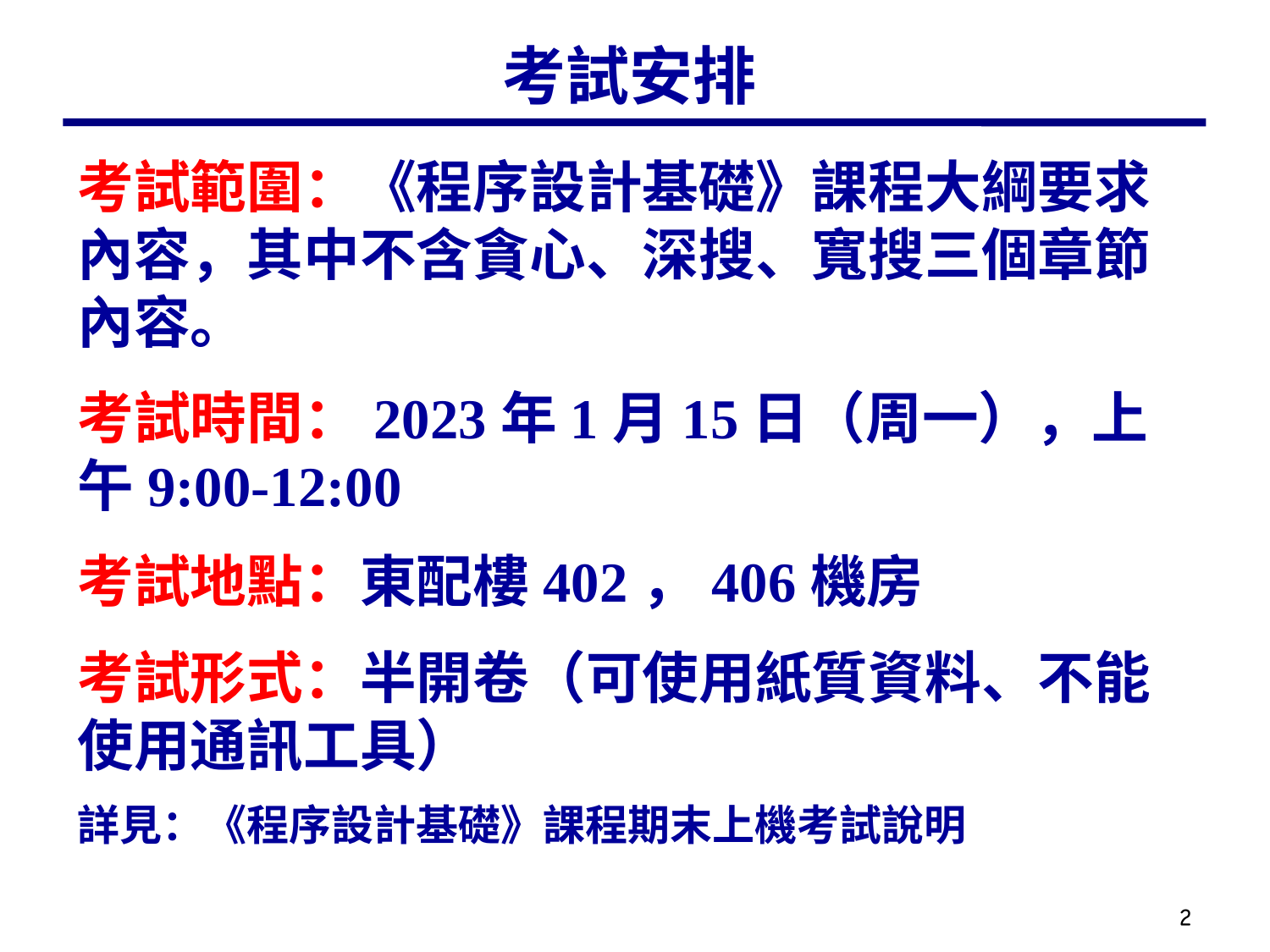

# 考試安排
考試範圍：《程序設計基礎》課程大綱要求內容，其中不含貪心、深搜、寬搜三個章節內容。
考試時間：2023年1月15日（周一），上午9:00-12:00
考試地點：東配樓402，406機房
考試形式：半開卷（可使用紙質資料、不能使用通訊工具）
詳見：《程序設計基礎》課程期末上機考試說明